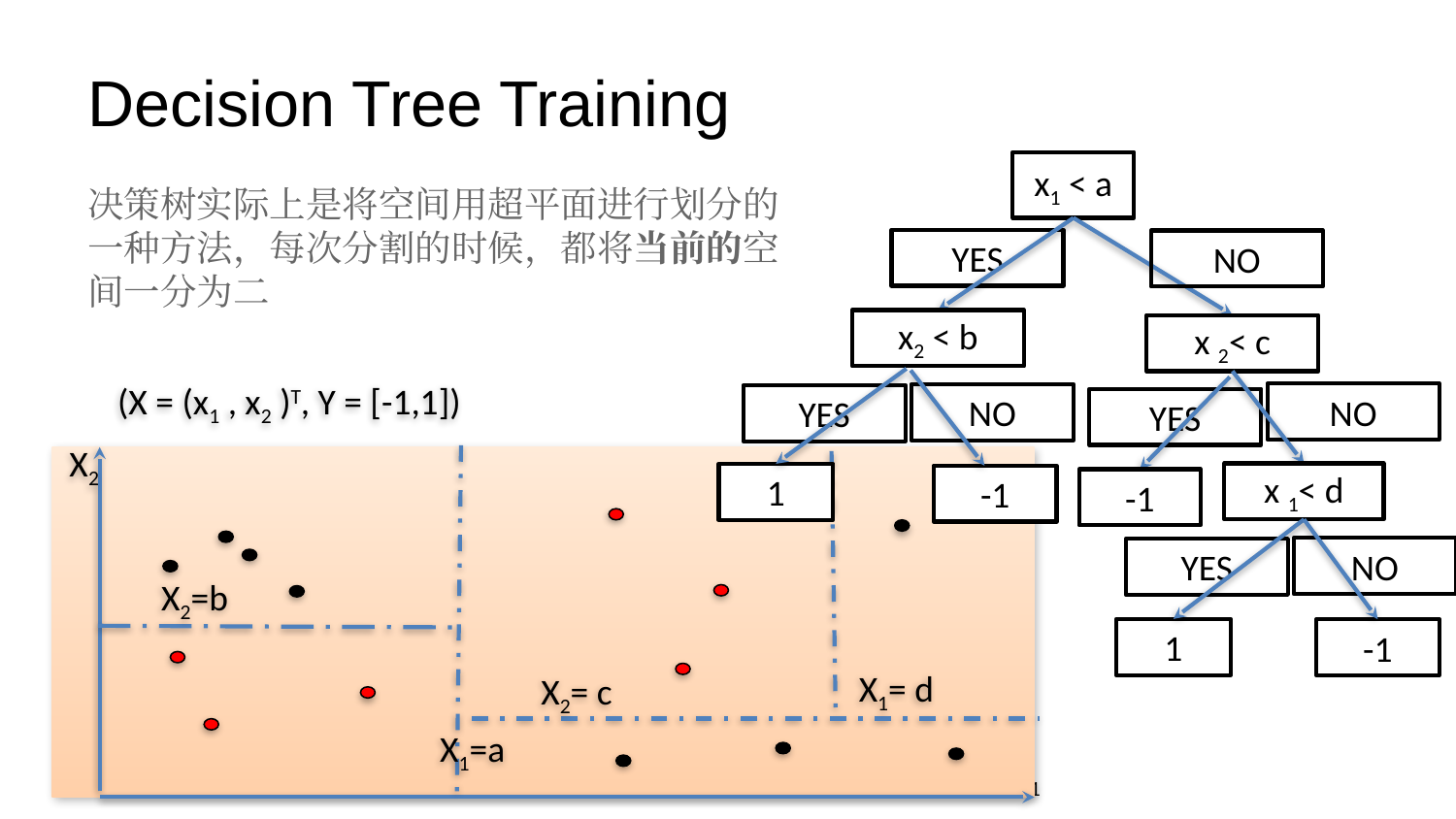

# Decision Tree Training
x1 < a
YES
NO
决策树实际上是将空间用超平面进行划分的一种方法，每次分割的时候，都将当前的空间一分为二
x2 < b
NO
YES
1
-1
x 2< c
NO
YES
(X = (x1 , x2 )T, Y = [-1,1])
X2
X1=a

X1= d
x 1< d
-1
NO
YES
1
-1

X2=b

X2= c

X1